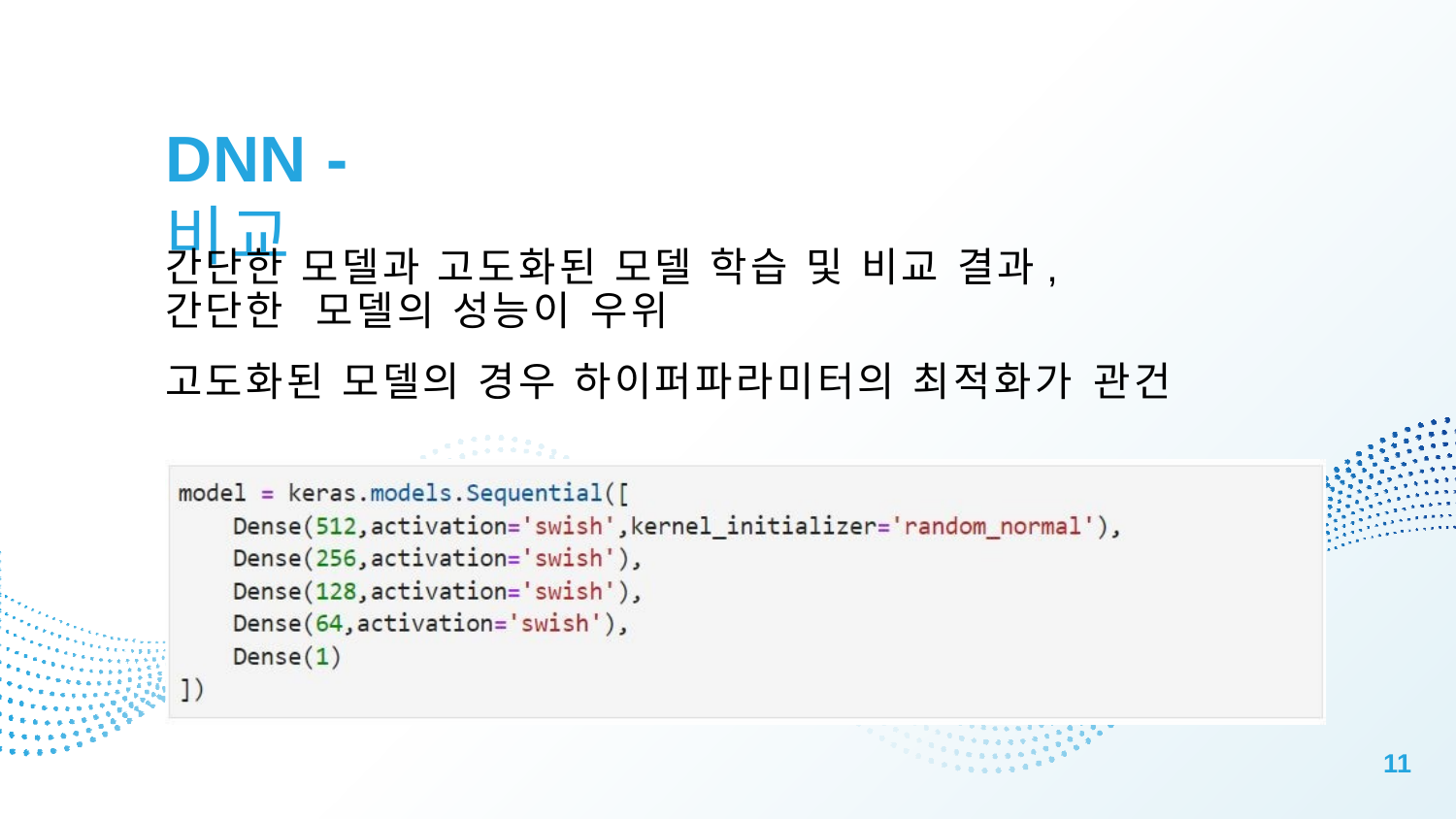

# DNN - 비교
간단한 모델과 고도화된 모델 학습 및 비교 결과, 간단한  모델의 성능이 우위

고도화된 모델의 경우 하이퍼파라미터의 최적화가 관건

11